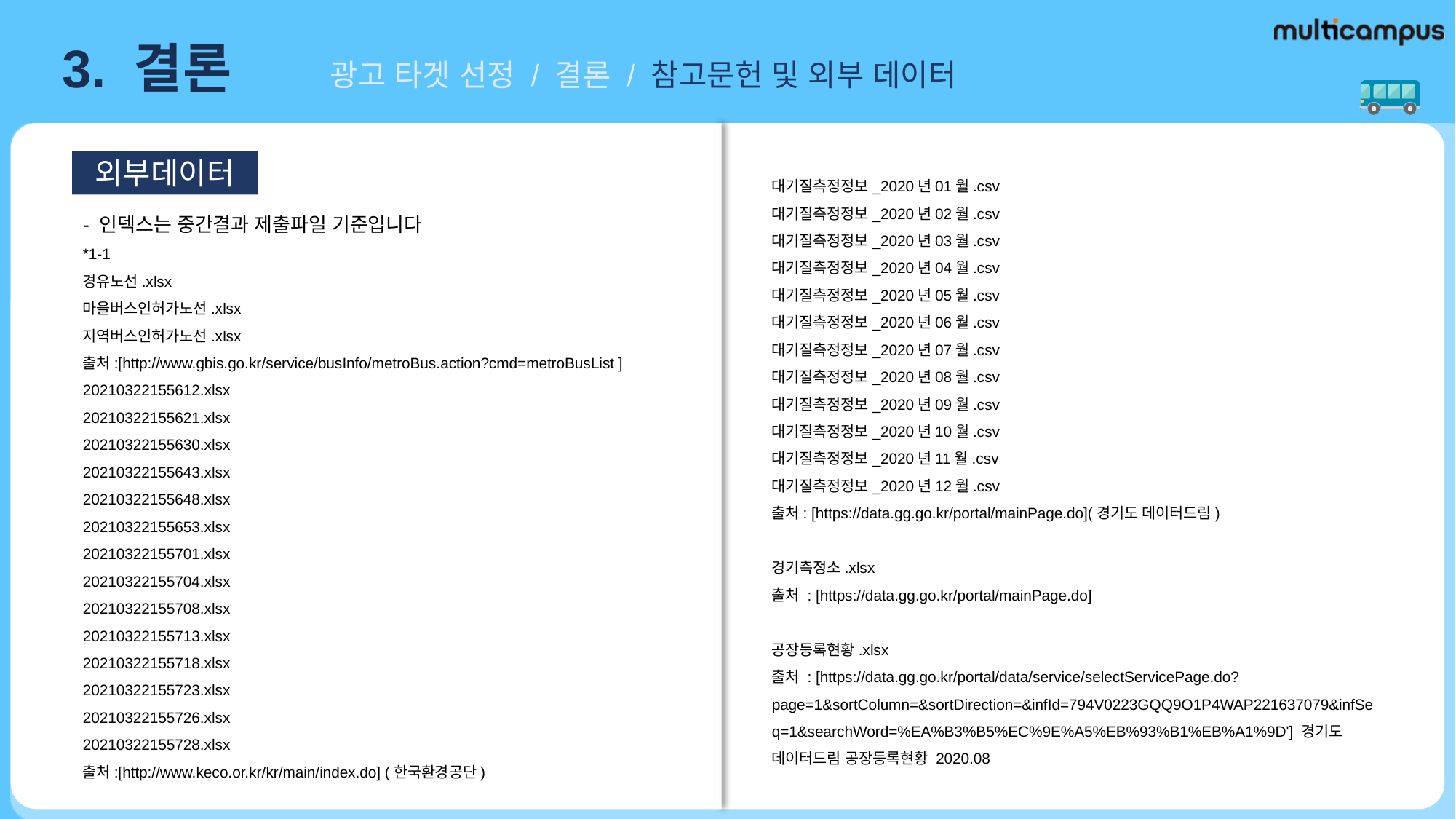

# 3. 결론
광고 타겟 선정 / 결론 / 참고문헌 및 외부 데이터
외부데이터
대기질측정정보_2020년01월.csv
대기질측정정보_2020년02월.csv
대기질측정정보_2020년03월.csv
대기질측정정보_2020년04월.csv
대기질측정정보_2020년05월.csv
대기질측정정보_2020년06월.csv
대기질측정정보_2020년07월.csv
대기질측정정보_2020년08월.csv
대기질측정정보_2020년09월.csv
대기질측정정보_2020년10월.csv
대기질측정정보_2020년11월.csv
대기질측정정보_2020년12월.csv
출처: [https://data.gg.go.kr/portal/mainPage.do](경기도 데이터드림)

경기측정소.xlsx
출처 : [https://data.gg.go.kr/portal/mainPage.do]

공장등록현황.xlsx
출처 : [https://data.gg.go.kr/portal/data/service/selectServicePage.do?page=1&sortColumn=&sortDirection=&infId=794V0223GQQ9O1P4WAP221637079&infSeq=1&searchWord=%EA%B3%B5%EC%9E%A5%EB%93%B1%EB%A1%9D'] 경기도 데이터드림 공장등록현황 2020.08
- 인덱스는 중간결과 제출파일 기준입니다
*1-1
경유노선.xlsx
마을버스인허가노선.xlsx
지역버스인허가노선.xlsx
출처:[http://www.gbis.go.kr/service/busInfo/metroBus.action?cmd=metroBusList ]
20210322155612.xlsx
20210322155621.xlsx
20210322155630.xlsx
20210322155643.xlsx
20210322155648.xlsx
20210322155653.xlsx
20210322155701.xlsx
20210322155704.xlsx
20210322155708.xlsx
20210322155713.xlsx
20210322155718.xlsx
20210322155723.xlsx
20210322155726.xlsx
20210322155728.xlsx
출처:[http://www.keco.or.kr/kr/main/index.do] (한국환경공단)